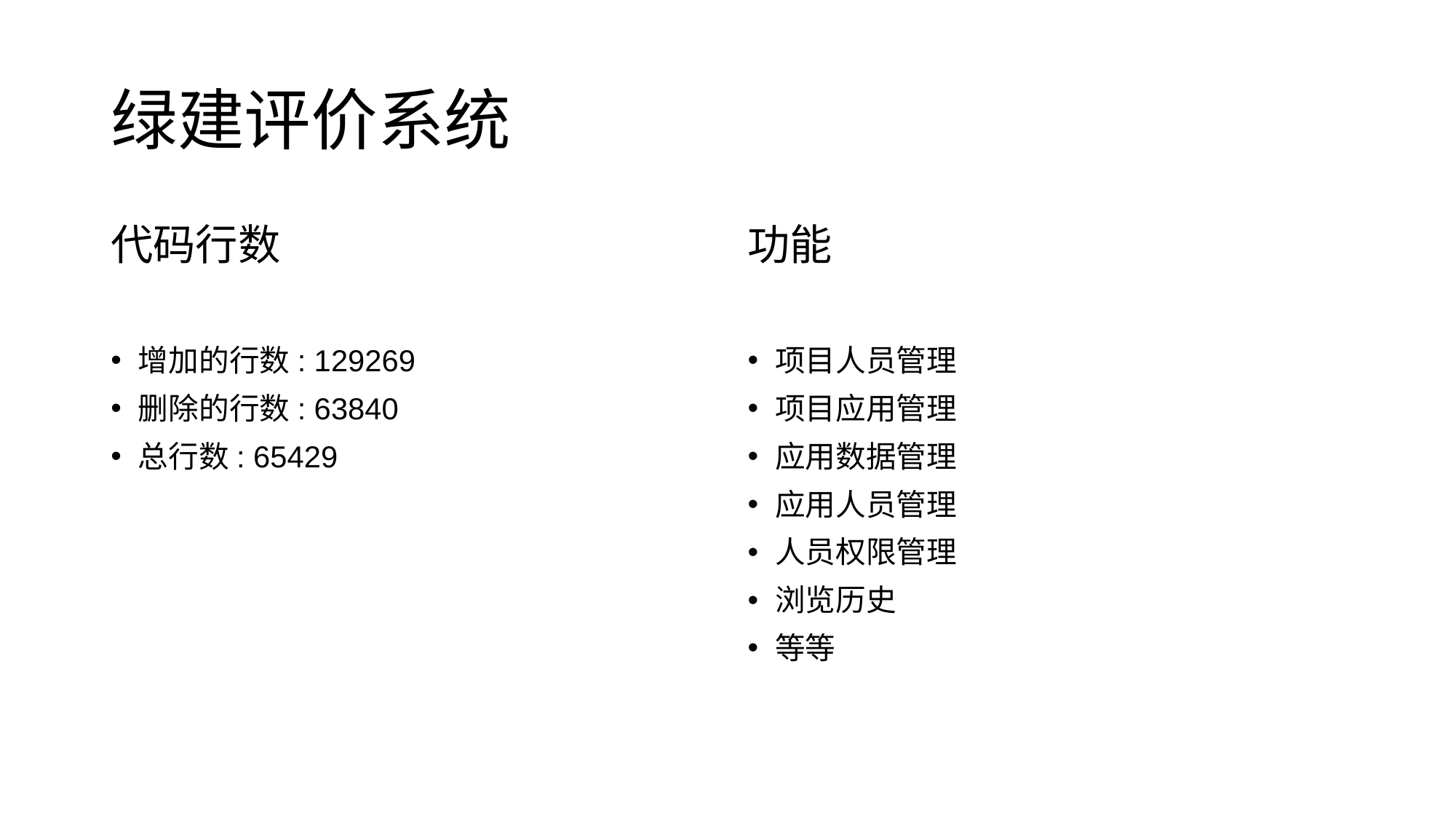

# 绿建评价系统
代码行数

增加的行数: 129269
删除的行数: 63840
总行数: 65429
功能

项目人员管理
项目应用管理
应用数据管理
应用人员管理
人员权限管理
浏览历史
等等